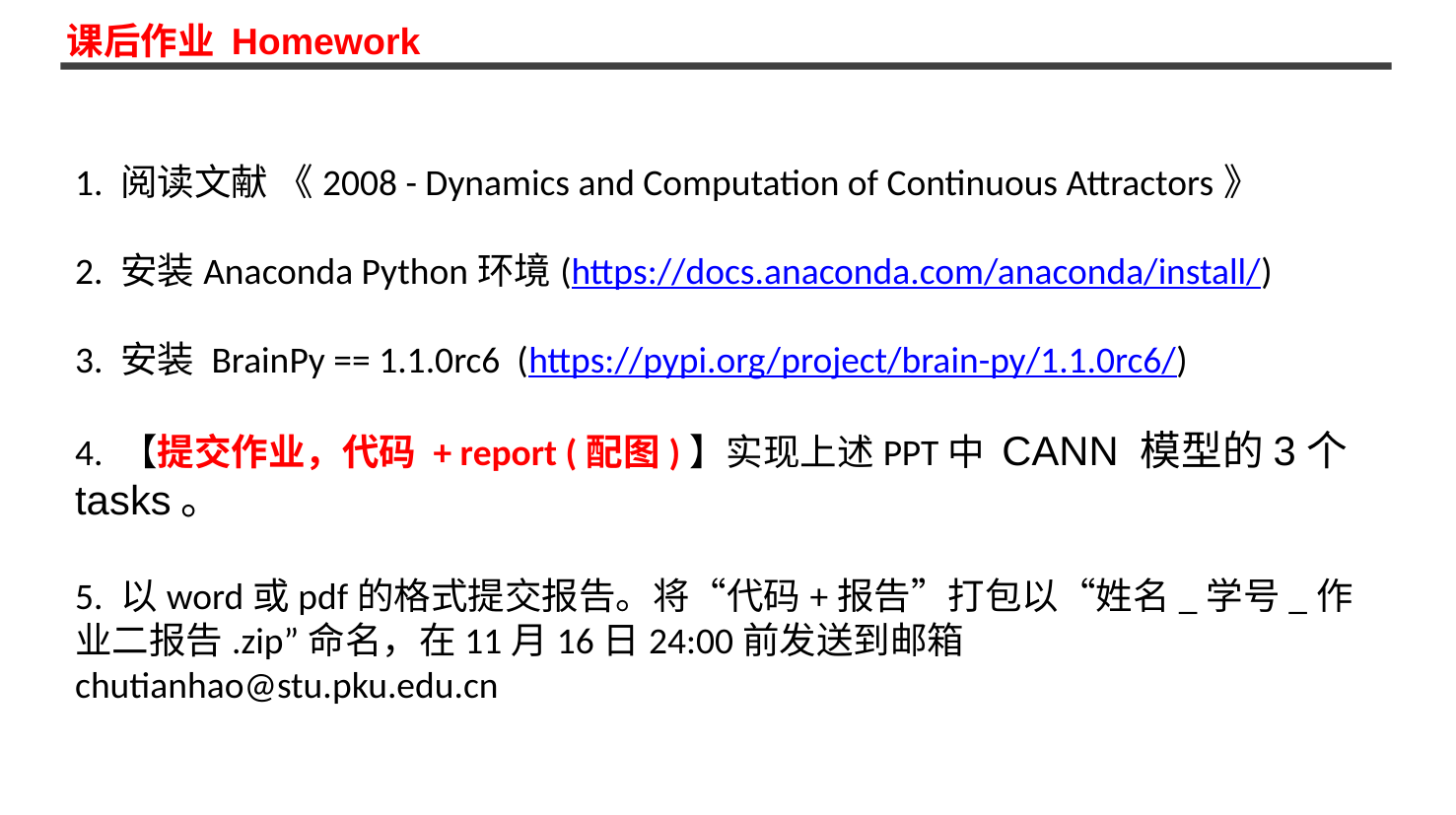

课后作业 Homework

1. 阅读文献 《2008 - Dynamics and Computation of Continuous Attractors》

2. 安装Anaconda Python环境(https://docs.anaconda.com/anaconda/install/)

3. 安装 BrainPy == 1.1.0rc6  (https://pypi.org/project/brain-py/1.1.0rc6/)

4. 【提交作业，代码 + report (配图)】实现上述PPT中 CANN 模型的3个tasks。

5. 以word或pdf的格式提交报告。将“代码+报告”打包以“姓名_学号_作业二报告.zip”命名，在11月16日24:00前发送到邮箱chutianhao@stu.pku.edu.cn